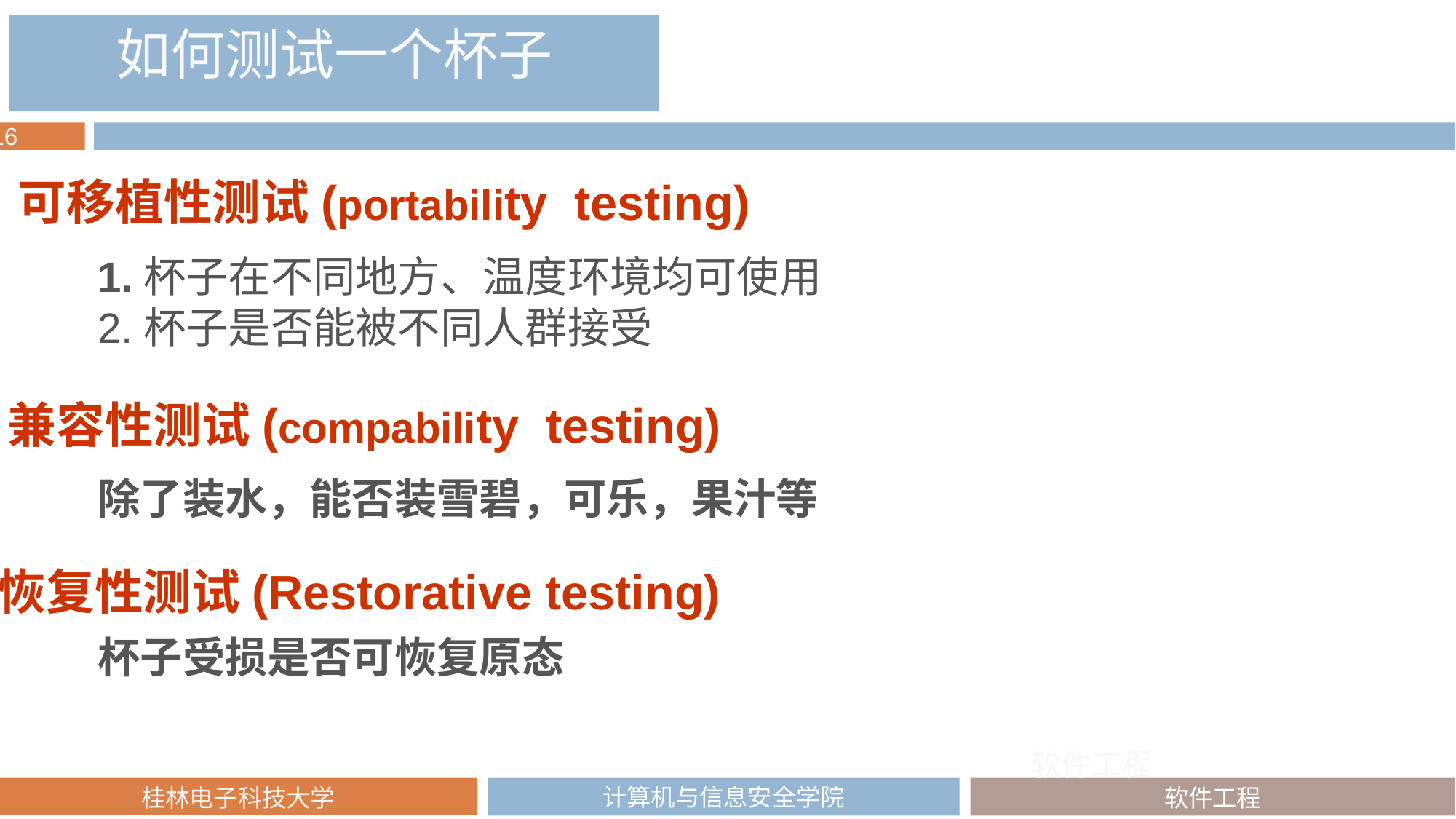

如何测试一个杯子
可移植性测试(portability  testing)
1.杯子在不同地方、温度环境均可使用
2.杯子是否能被不同人群接受

兼容性测试(compability  testing)
除了装水，能否装雪碧，可乐，果汁等

恢复性测试(Restorative testing)
杯子受损是否可恢复原态
软件工程